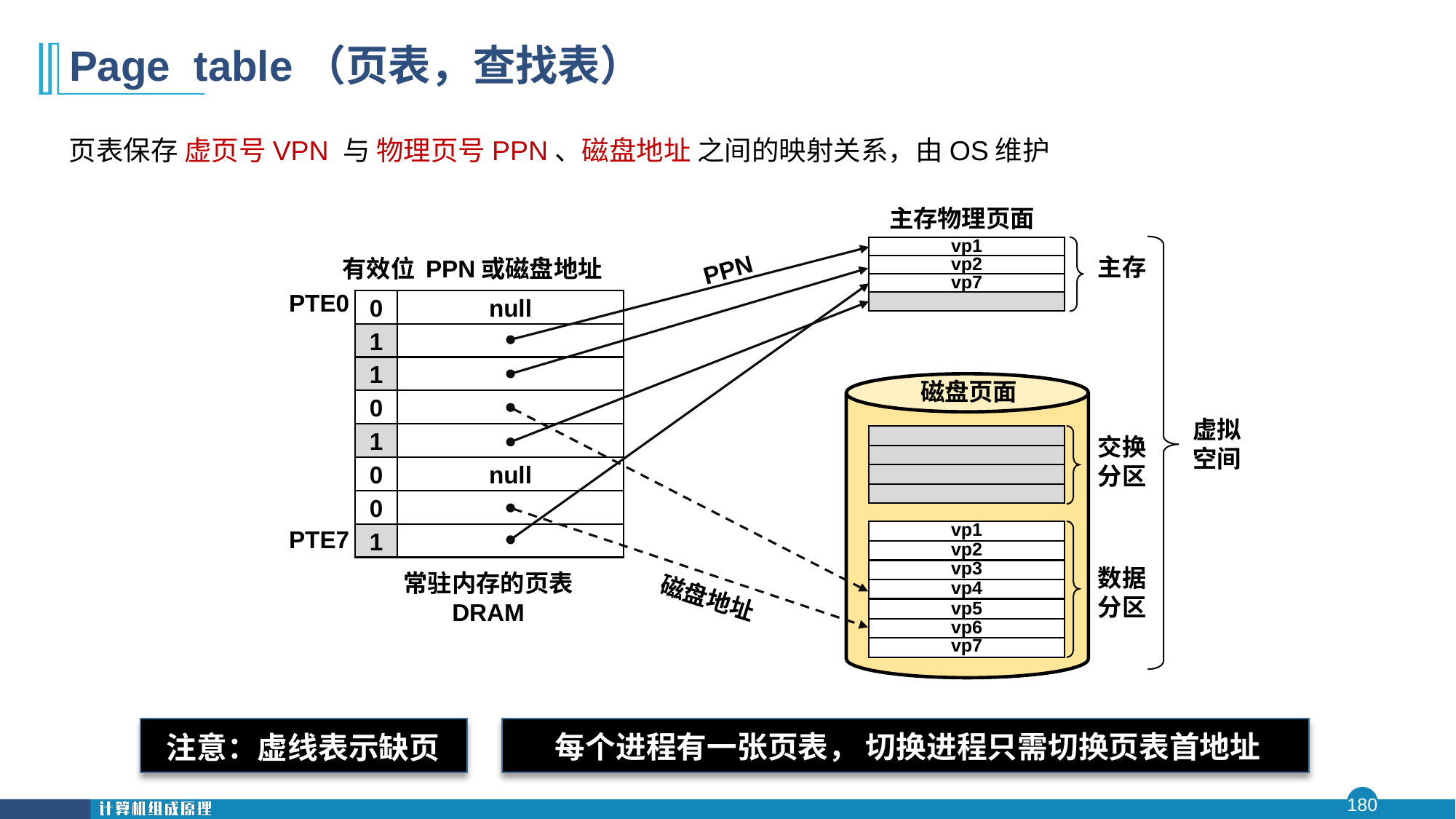

# Page  table（页表，查找表）
页表保存 虚页号VPN 与 物理页号PPN、磁盘地址 之间的映射关系，由OS维护
主存物理页面
vp1

虚拟空间

vp2
主存
有效位
PPN或磁盘地址
PPN

vp7

PTE0
0
null
1

1

0

1

0
null
0

1

磁盘页面

交换
分区

vp1

vp2
vp3
数据
分区
vp4
vp5
vp6
vp7
PTE7

常驻内存的页表
DRAM
磁盘地址

注意：虚线表示缺页

每个进程有一张页表， 切换进程只需切换页表首地址